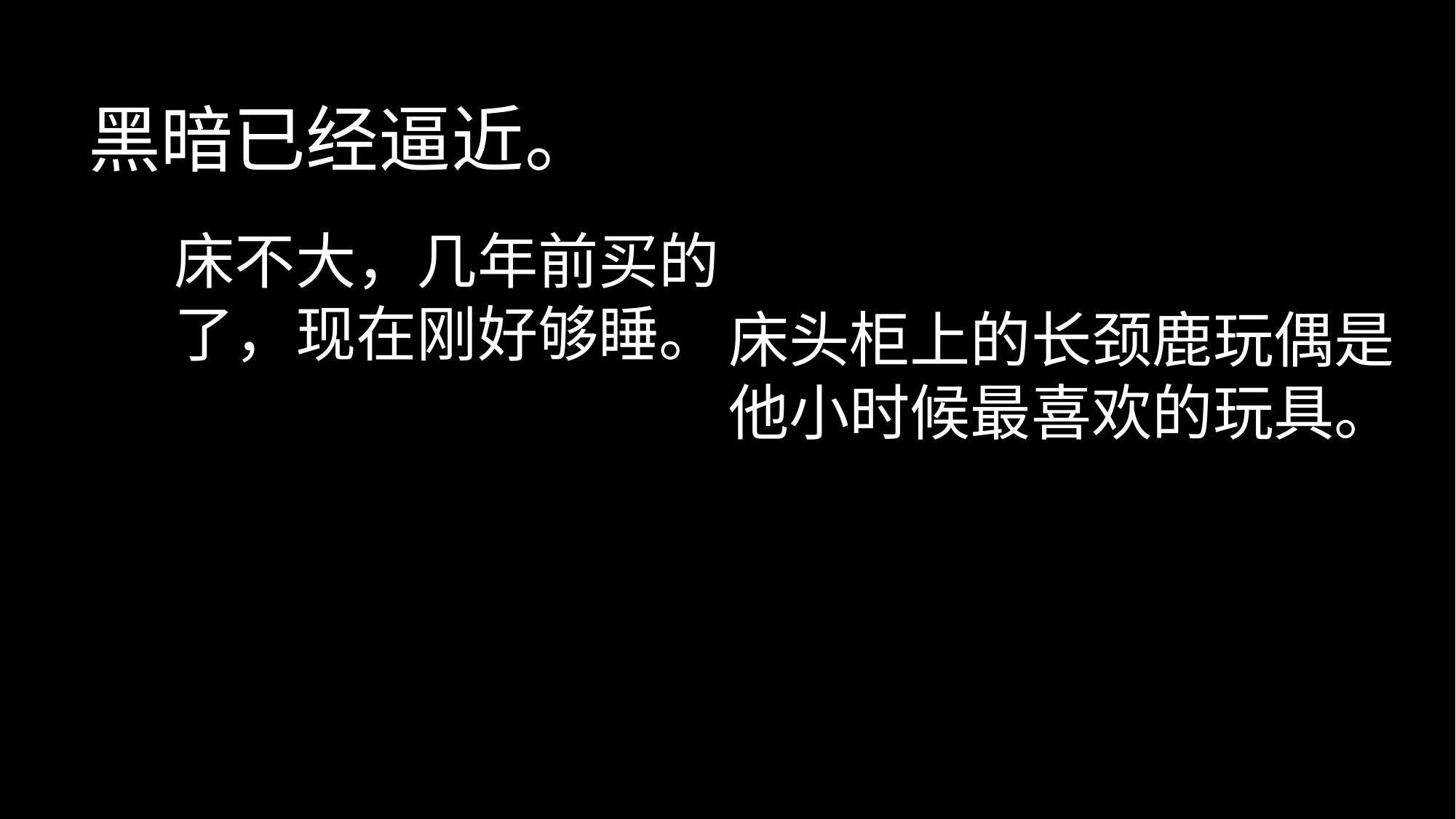

黑暗已经逼近。
床不大，几年前买的了，现在刚好够睡。
床头柜上的长颈鹿玩偶是他小时候最喜欢的玩具。